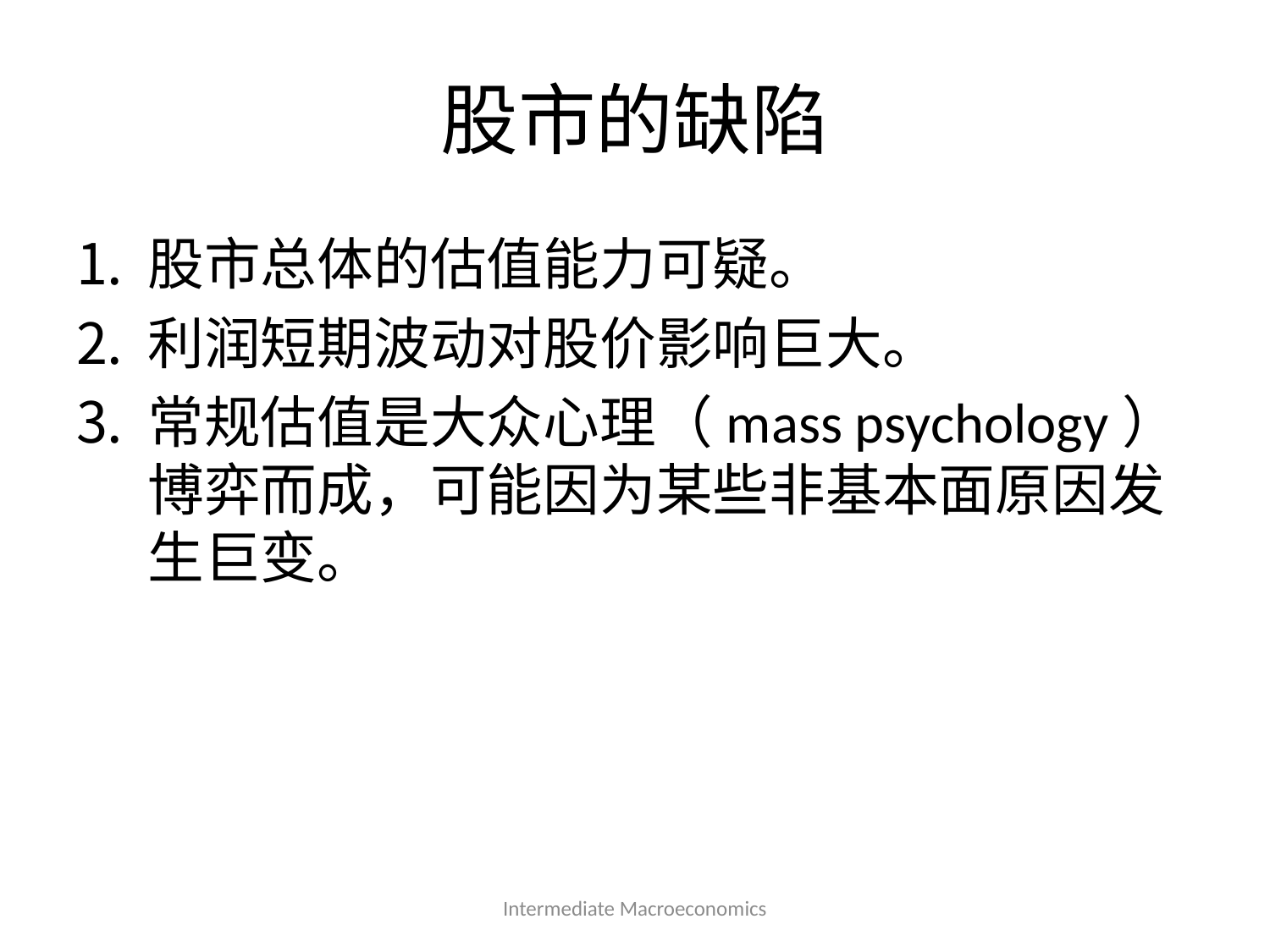

# 股市的缺陷
股市总体的估值能力可疑。
利润短期波动对股价影响巨大。
常规估值是大众心理（mass psychology）博弈而成，可能因为某些非基本面原因发生巨变。
Intermediate Macroeconomics